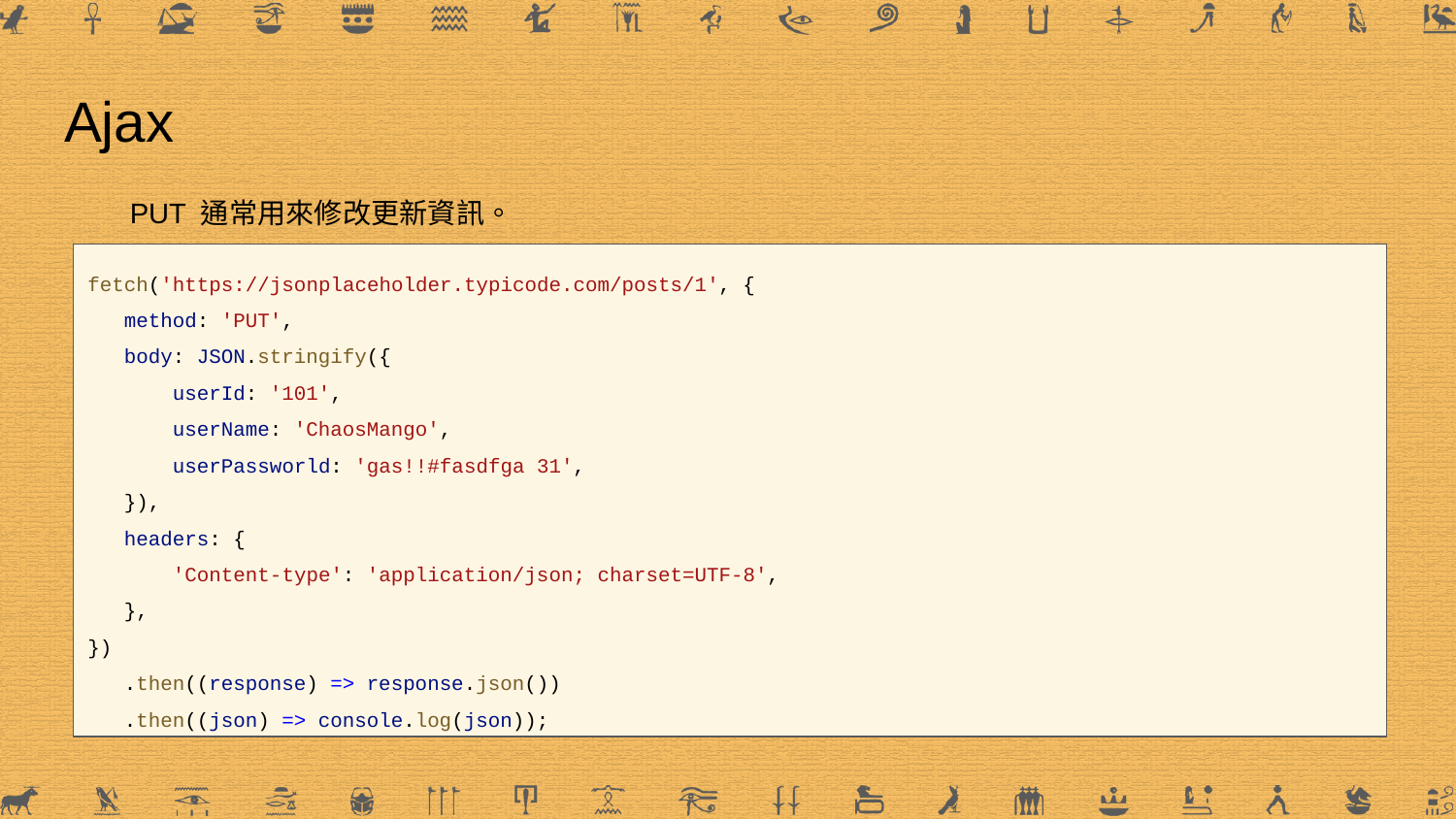

# Ajax
PUT 通常用來修改更新資訊。
fetch('https://jsonplaceholder.typicode.com/posts/1', {
   method: 'PUT',
   body: JSON.stringify({
       userId: '101',
       userName: 'ChaosMango',
       userPassworld: 'gas!!#fasdfga 31',
   }),
   headers: {
       'Content-type': 'application/json; charset=UTF-8',
   },
})
   .then((response) => response.json())
   .then((json) => console.log(json));